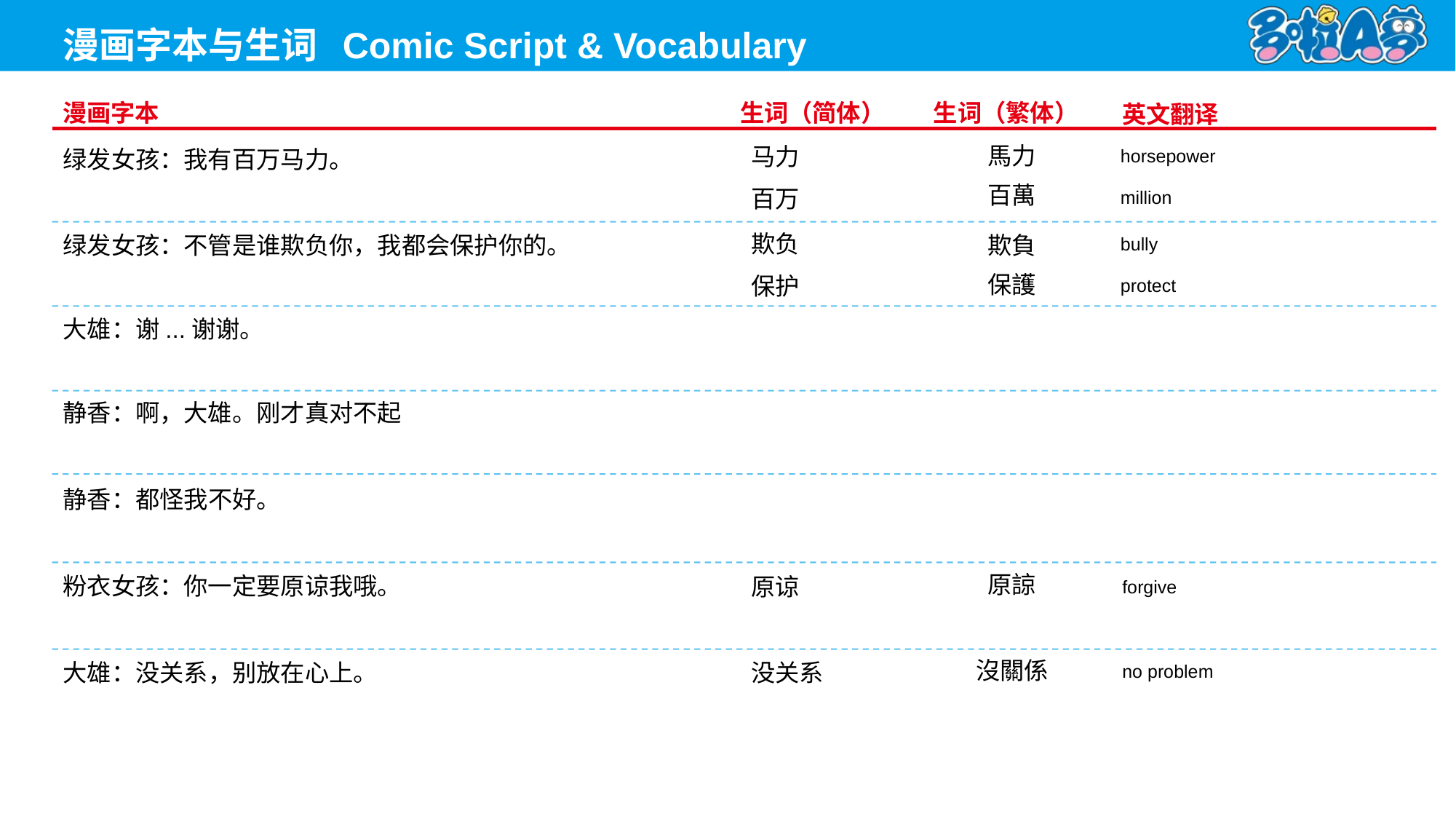

horsepower
馬力
马力
绿发女孩：我有百万马力。
百萬
million
百万
bully
欺负
欺負
绿发女孩：不管是谁欺负你，我都会保护你的。
保護
protect
保护

大雄：谢...谢谢。

静香：啊，大雄。刚才真对不起

静香：都怪我不好。

原諒
forgive
原谅
粉衣女孩：你一定要原谅我哦。

沒關係
no problem
没关系
大雄：没关系，别放在心上。